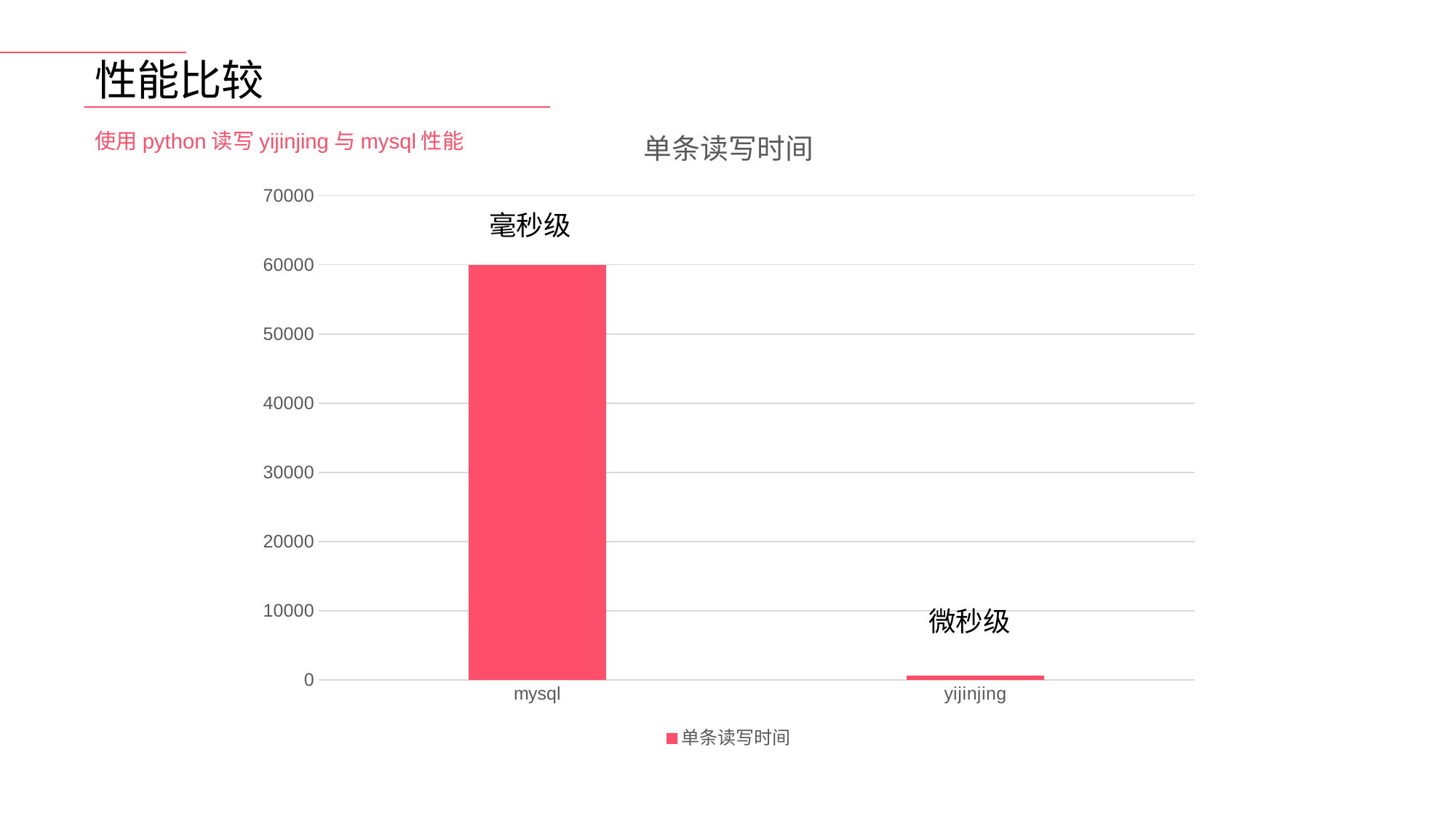

性能比较

### Chart:

| Category | 单条读写时间 |
|---|---|
| mysql | 60000.0 |
| yijinjing | 600.0 |
使用python读写yijinjing与mysql性能
毫秒级